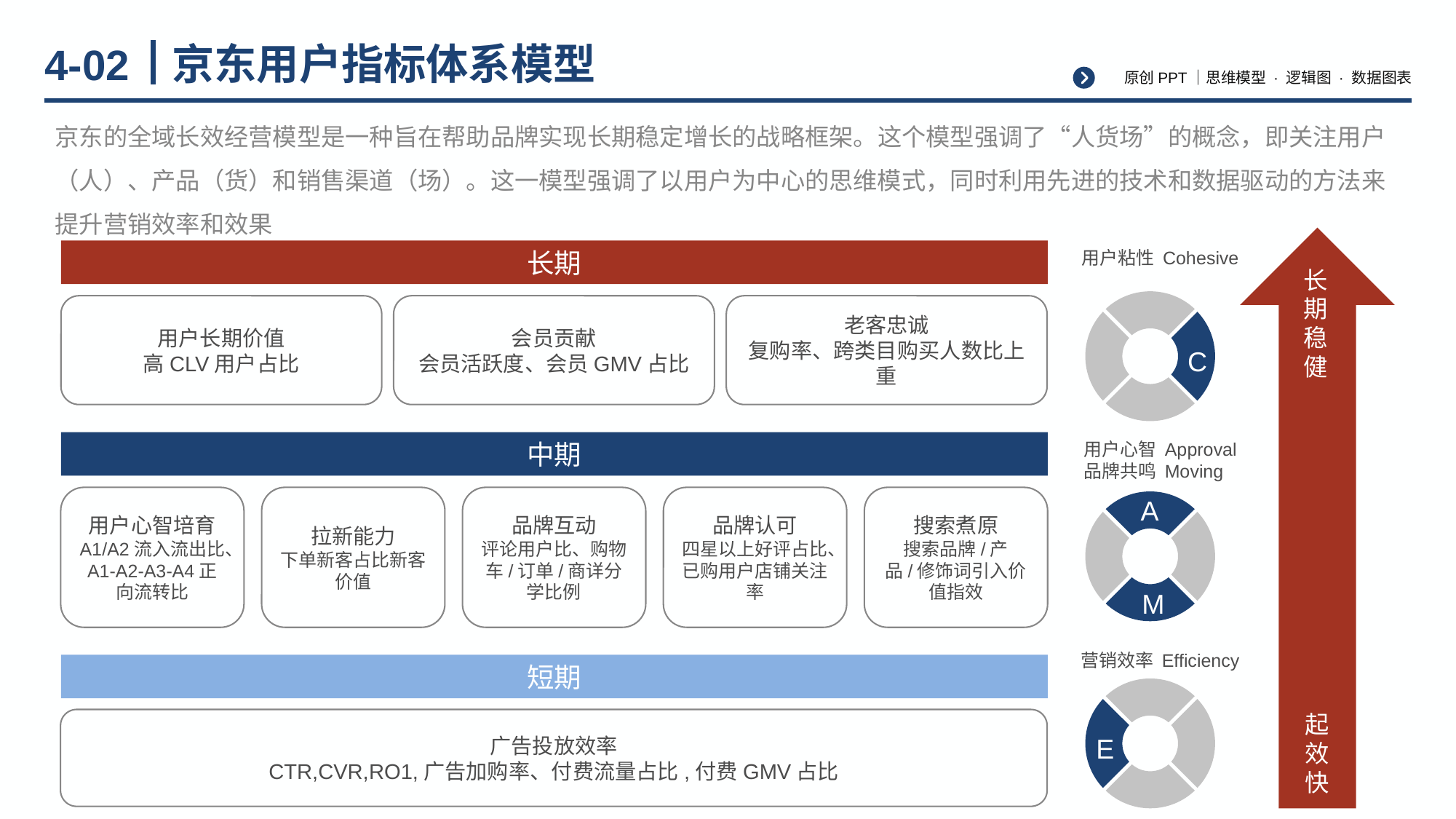

# 京东用户指标体系模型
4-02
京东的全域长效经营模型是一种旨在帮助品牌实现长期稳定增长的战略框架。这个模型强调了“人货场”的概念，即关注用户（人）、产品（货）和销售渠道（场）。这一模型强调了以用户为中心的思维模式，同时利用先进的技术和数据驱动的方法来提升营销效率和效果

长期
用户粘性 Cohesive
长期稳健

用户长期价值
高CLV用户占比
会员贡献
会员活跃度、会员GMV占比
老客忠诚
复购率、跨类目购买人数比上重

C

中期
用户心智 Approval
品牌共鸣 Moving
用户心智培育
A1/A2流入流出比、A1-A2-A3-A4正向流转比
拉新能力
下单新客占比新客价值
品牌互动
评论用户比、购物车/订单/商详分学比例
品牌认可
四星以上好评占比、已购用户店铺关注率
搜索煮原
搜索品牌/产品/修饰词引入价值指效
A

M
营销效率 Efficiency
短期

广告投放效率
CTR,CVR,RO1,广告加购率、付费流量占比,付费GMV占比
起效快
E